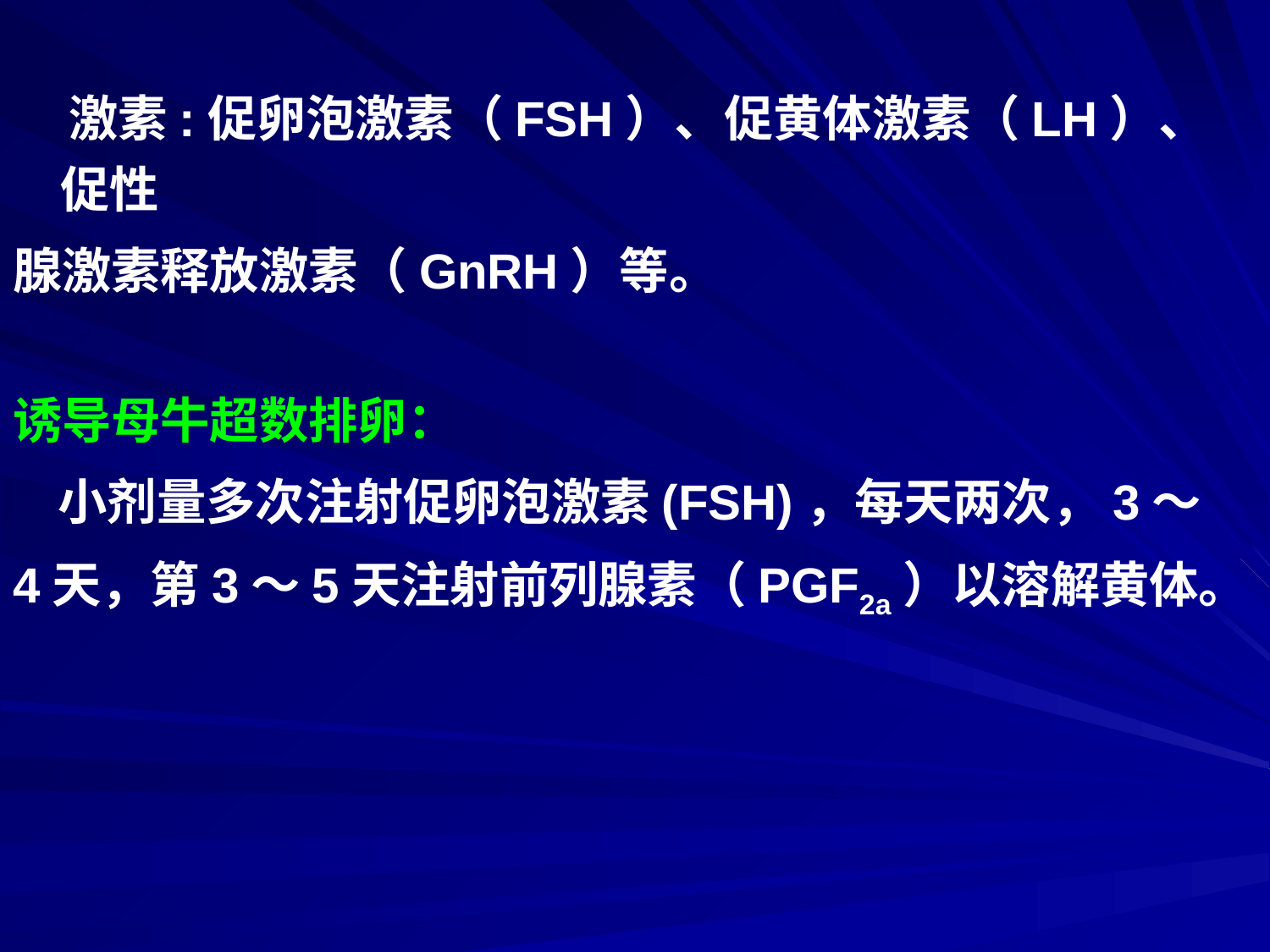

激素:促卵泡激素（FSH）、促黄体激素（LH）、促性
腺激素释放激素（GnRH）等。

诱导母牛超数排卵：
   小剂量多次注射促卵泡激素(FSH)，每天两次，3～
4天，第3～5天注射前列腺素（PGF2a）以溶解黄体。